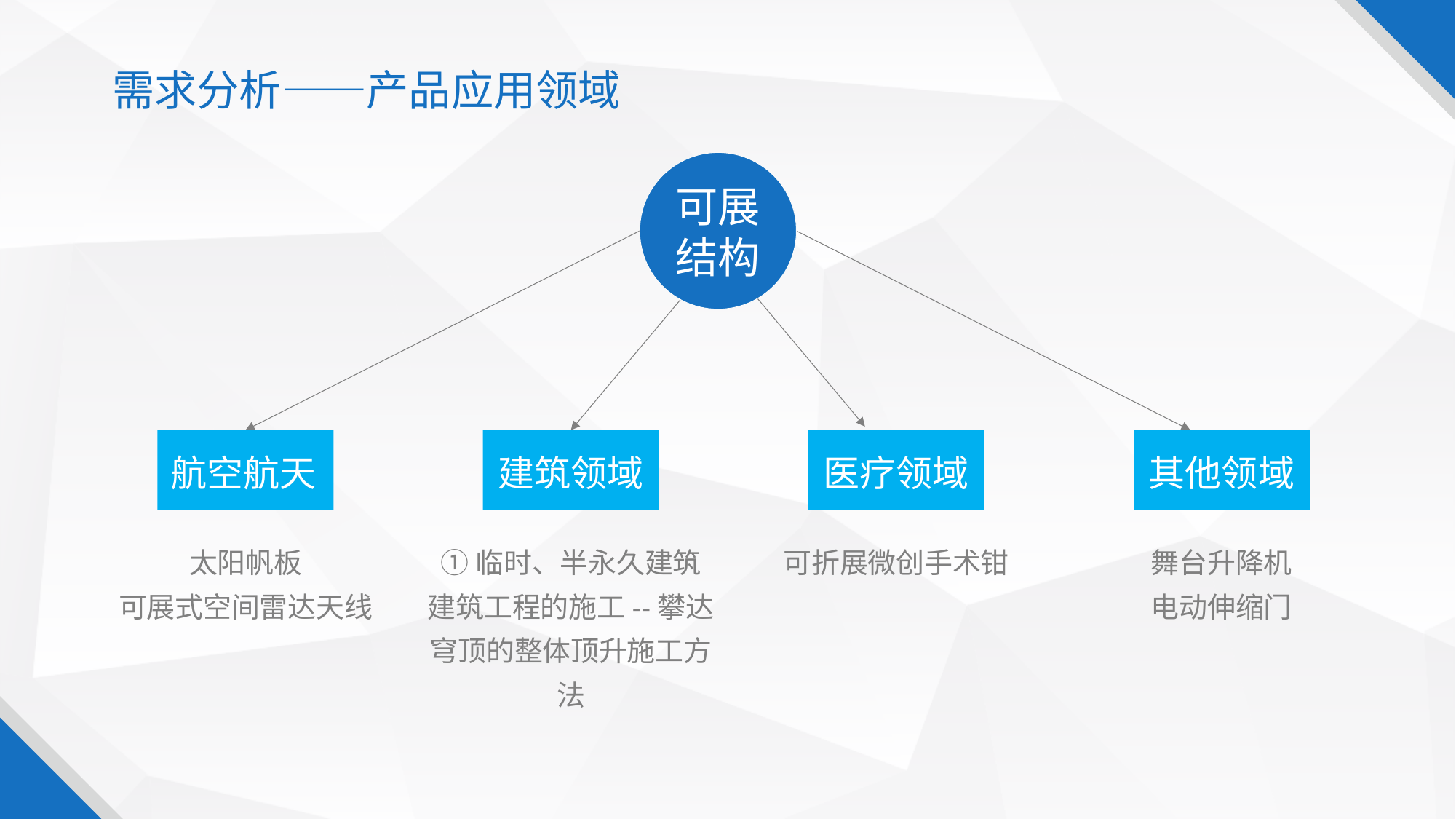

需求分析——产品应用领域
可展结构

航空航天
建筑领域
医疗领域
其他领域
太阳帆板
可展式空间雷达天线
①临时、半永久建筑
建筑工程的施工--攀达穹顶的整体顶升施工方法
可折展微创手术钳
舞台升降机
电动伸缩门